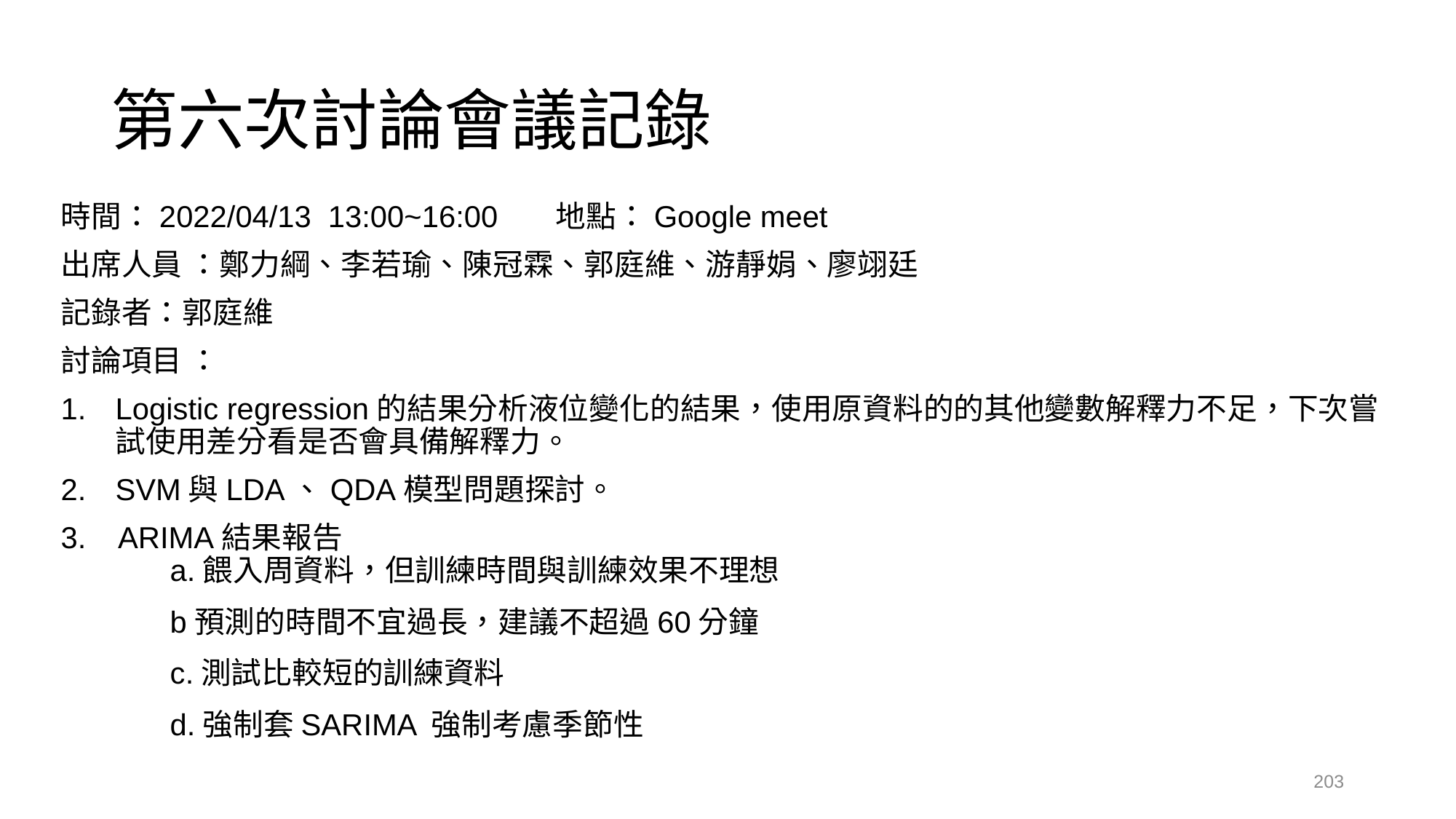

# 第六次討論會議記錄
時間：2022/04/13  13:00~16:00      地點：Google meet
出席人員 ：鄭力綱、李若瑜、陳冠霖、郭庭維、游靜娟、廖翊廷
記錄者：郭庭維
討論項目 ：
Logistic regression的結果分析液位變化的結果，使用原資料的的其他變數解釋力不足，下次嘗試使用差分看是否會具備解釋力。
SVM與LDA、QDA模型問題探討。
3.    ARIMA結果報告
	a.餵入周資料，但訓練時間與訓練效果不理想
b預測的時間不宜過長，建議不超過60分鐘
c.測試比較短的訓練資料
d.強制套SARIMA 強制考慮季節性

203